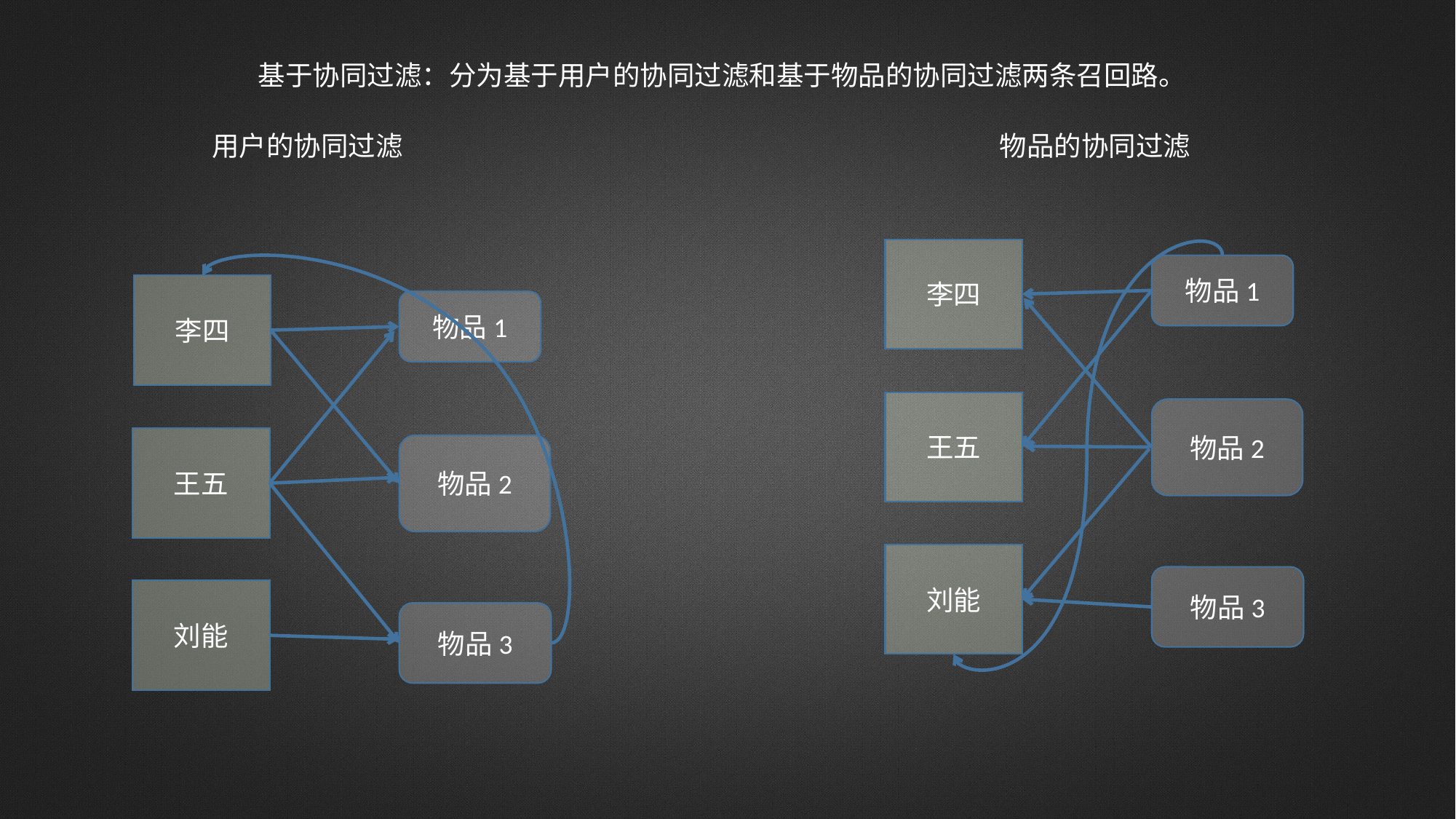

基于协同过滤：分为基于用户的协同过滤和基于物品的协同过滤两条召回路。
用户的协同过滤
物品的协同过滤
李四
物品1
李四
物品1
王五
物品2
王五
物品2
刘能
物品3
刘能
物品3